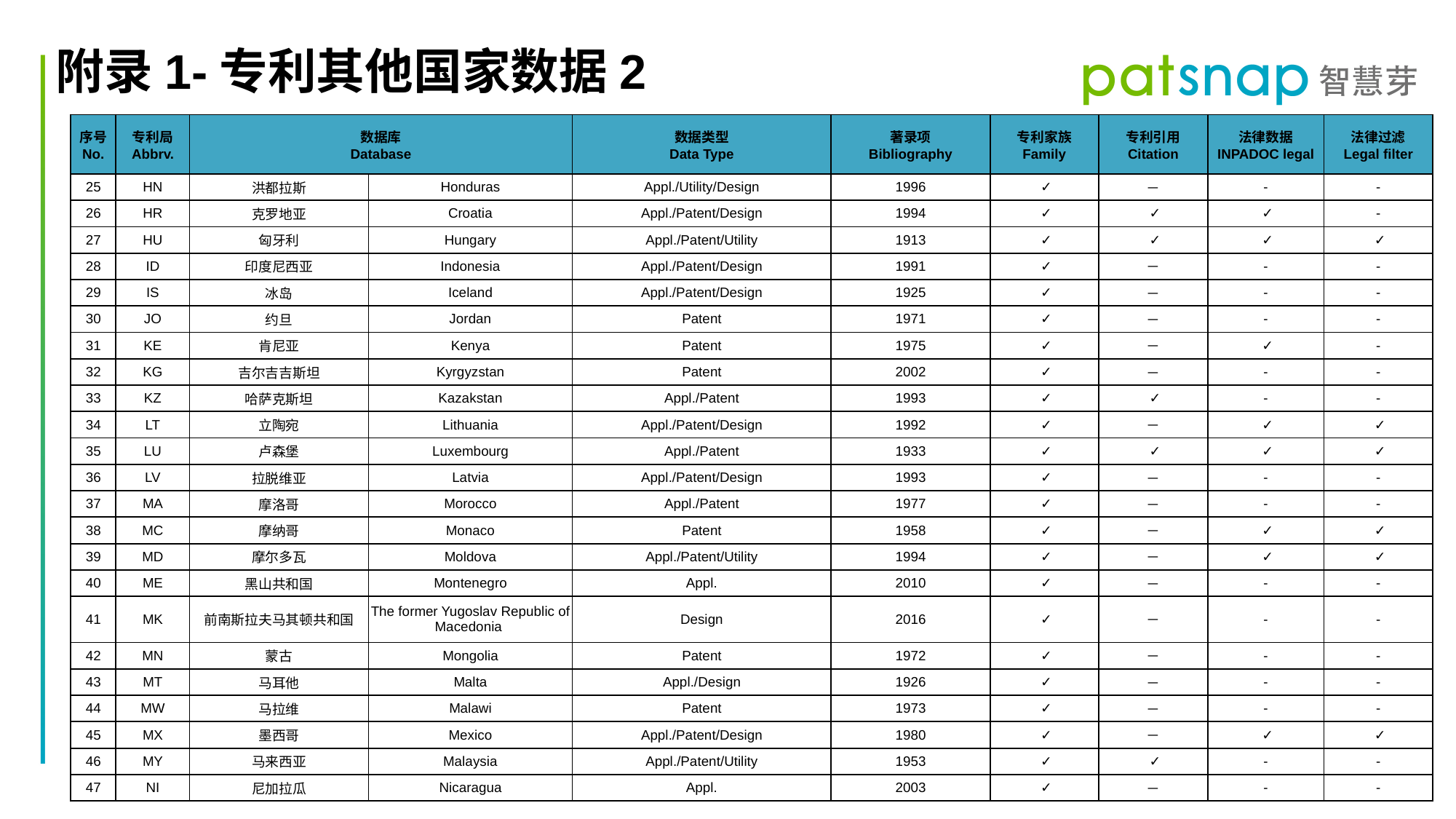

附录1-专利其他国家数据2
| 序号 No. | 专利局 Abbrv. | 数据库 Database |  | 数据类型 Data Type | 著录项 Bibliography | 专利家族 Family | 专利引用 Citation | 法律数据 INPADOC legal | 法律过滤 Legal filter |
| --- | --- | --- | --- | --- | --- | --- | --- | --- | --- |
| 25 | HN | 洪都拉斯 | Honduras | Appl./Utility/Design | 1996 | ✓ | － | - | - |
| 26 | HR | 克罗地亚 | Croatia | Appl./Patent/Design | 1994 | ✓ | ✓ | ✓ | - |
| 27 | HU | 匈牙利 | Hungary | Appl./Patent/Utility | 1913 | ✓ | ✓ | ✓ | ✓ |
| 28 | ID | 印度尼西亚 | Indonesia | Appl./Patent/Design | 1991 | ✓ | － | - | - |
| 29 | IS | 冰岛 | Iceland | Appl./Patent/Design | 1925 | ✓ | － | - | - |
| 30 | JO | 约旦 | Jordan | Patent | 1971 | ✓ | － | - | - |
| 31 | KE | 肯尼亚 | Kenya | Patent | 1975 | ✓ | － | ✓ | - |
| 32 | KG | 吉尔吉吉斯坦 | Kyrgyzstan | Patent | 2002 | ✓ | － | - | - |
| 33 | KZ | 哈萨克斯坦 | Kazakstan | Appl./Patent | 1993 | ✓ | ✓ | - | - |
| 34 | LT | 立陶宛 | Lithuania | Appl./Patent/Design | 1992 | ✓ | － | ✓ | ✓ |
| 35 | LU | 卢森堡 | Luxembourg | Appl./Patent | 1933 | ✓ | ✓ | ✓ | ✓ |
| 36 | LV | 拉脱维亚 | Latvia | Appl./Patent/Design | 1993 | ✓ | － | - | - |
| 37 | MA | 摩洛哥 | Morocco | Appl./Patent | 1977 | ✓ | － | - | - |
| 38 | MC | 摩纳哥 | Monaco | Patent | 1958 | ✓ | － | ✓ | ✓ |
| 39 | MD | 摩尔多瓦 | Moldova | Appl./Patent/Utility | 1994 | ✓ | － | ✓ | ✓ |
| 40 | ME | 黑山共和国 | Montenegro | Appl. | 2010 | ✓ | － | - | - |
| 41 | MK | 前南斯拉夫马其顿共和国 | The former Yugoslav Republic of Macedonia | Design | 2016 | ✓ | － | - | - |
| 42 | MN | 蒙古 | Mongolia | Patent | 1972 | ✓ | － | - | - |
| 43 | MT | 马耳他 | Malta | Appl./Design | 1926 | ✓ | － | - | - |
| 44 | MW | 马拉维 | Malawi | Patent | 1973 | ✓ | － | - | - |
| 45 | MX | 墨西哥 | Mexico | Appl./Patent/Design | 1980 | ✓ | － | ✓ | ✓ |
| 46 | MY | 马来西亚 | Malaysia | Appl./Patent/Utility | 1953 | ✓ | ✓ | - | - |
| 47 | NI | 尼加拉瓜 | Nicaragua | Appl. | 2003 | ✓ | － | - | - |